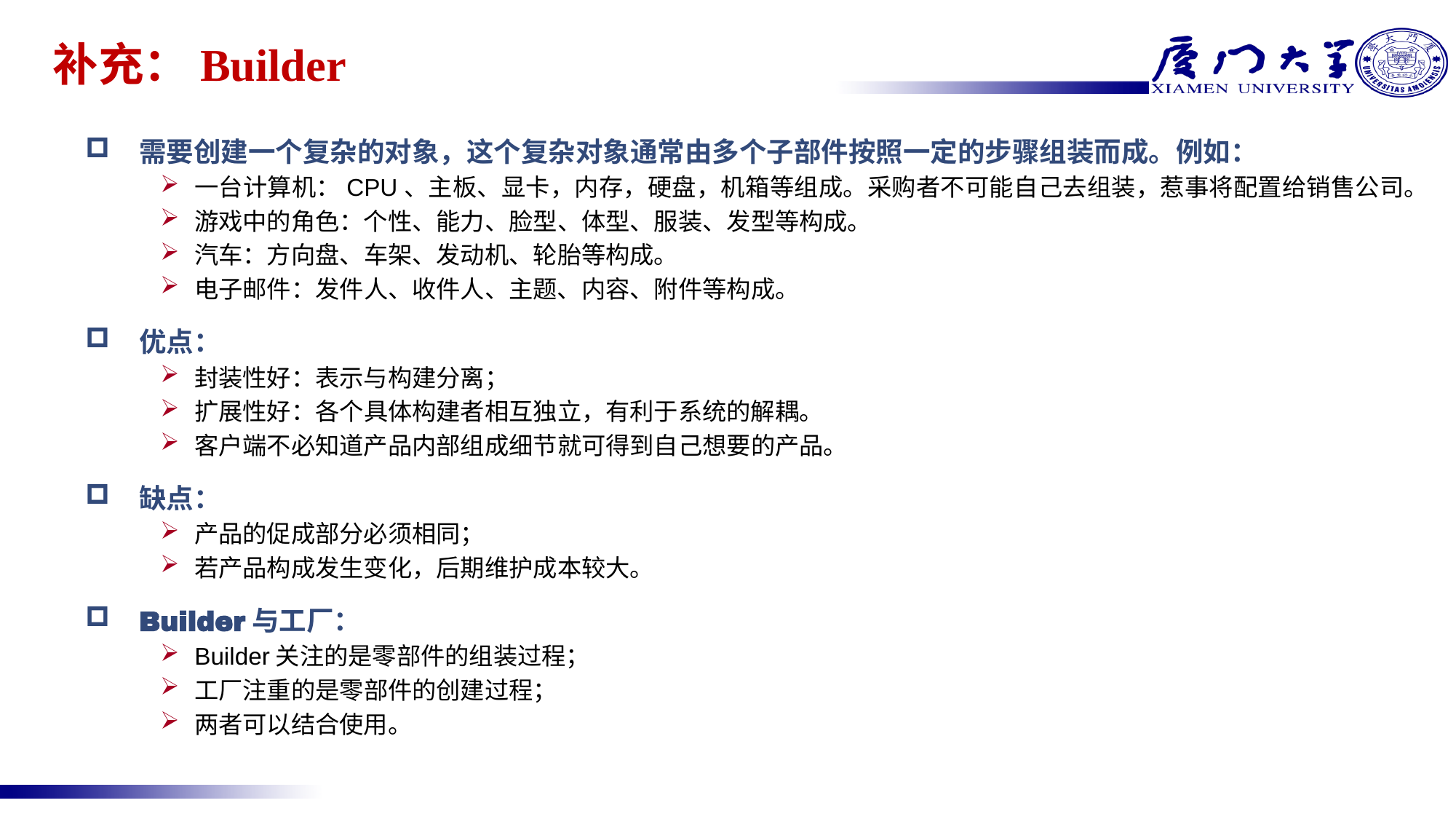

# 补充：Builder
需要创建一个复杂的对象，这个复杂对象通常由多个子部件按照一定的步骤组装而成。例如：
一台计算机：CPU、主板、显卡，内存，硬盘，机箱等组成。采购者不可能自己去组装，惹事将配置给销售公司。
游戏中的角色：个性、能力、脸型、体型、服装、发型等构成。
汽车：方向盘、车架、发动机、轮胎等构成。
电子邮件：发件人、收件人、主题、内容、附件等构成。
优点：
封装性好：表示与构建分离；
扩展性好：各个具体构建者相互独立，有利于系统的解耦。
客户端不必知道产品内部组成细节就可得到自己想要的产品。
缺点：
产品的促成部分必须相同；
若产品构成发生变化，后期维护成本较大。
Builder与工厂：
Builder关注的是零部件的组装过程；
工厂注重的是零部件的创建过程；
两者可以结合使用。